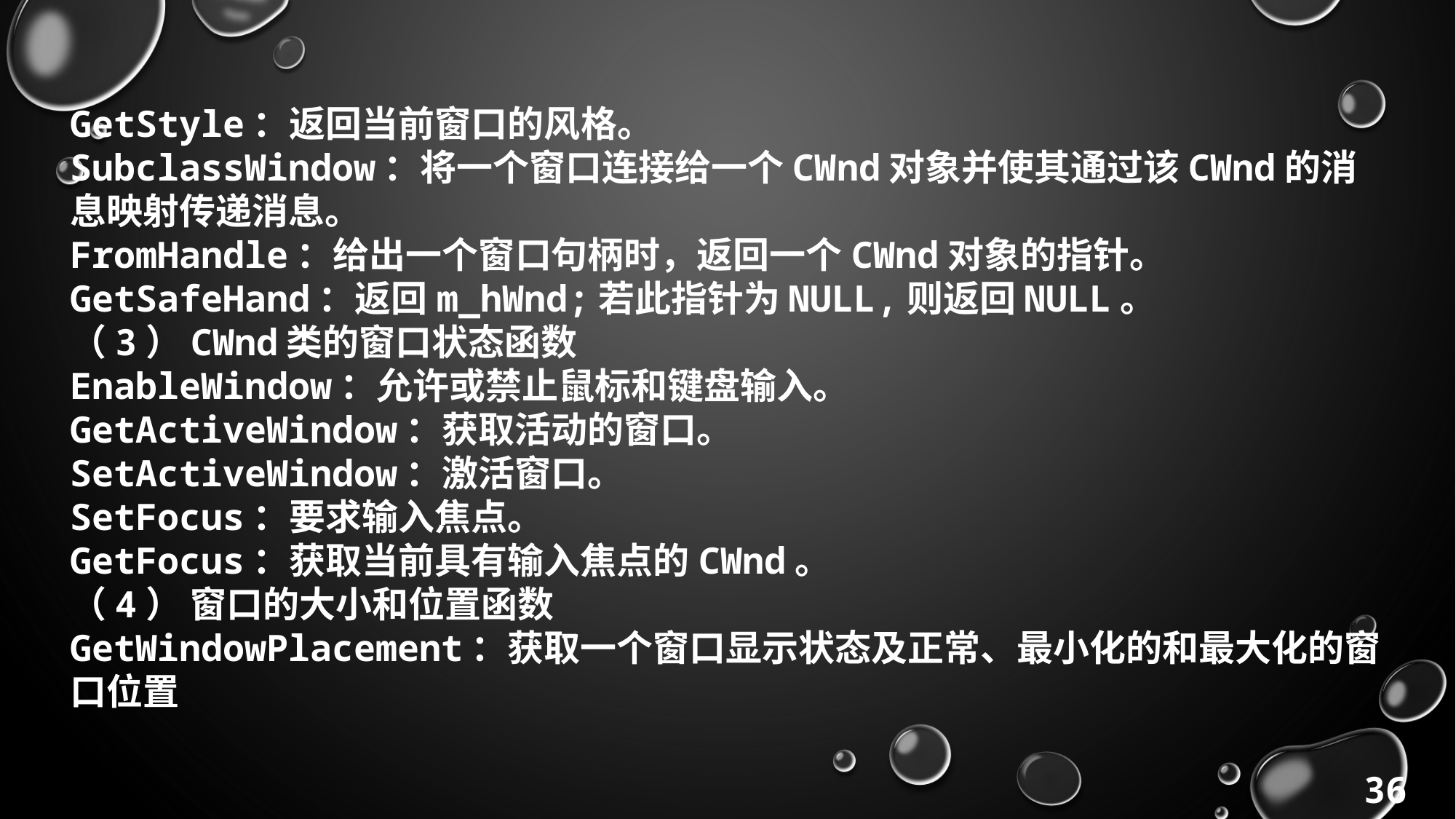

GetStyle：返回当前窗口的风格。
SubclassWindow：将一个窗口连接给一个CWnd对象并使其通过该CWnd的消息映射传递消息。
FromHandle：给出一个窗口句柄时，返回一个CWnd对象的指针。
GetSafeHand：返回m_hWnd;若此指针为NULL,则返回NULL。
（3）CWnd类的窗口状态函数
EnableWindow：允许或禁止鼠标和键盘输入。
GetActiveWindow：获取活动的窗口。
SetActiveWindow：激活窗口。
SetFocus：要求输入焦点。
GetFocus：获取当前具有输入焦点的CWnd。
（4） 窗口的大小和位置函数
GetWindowPlacement：获取一个窗口显示状态及正常、最小化的和最大化的窗口位置
36